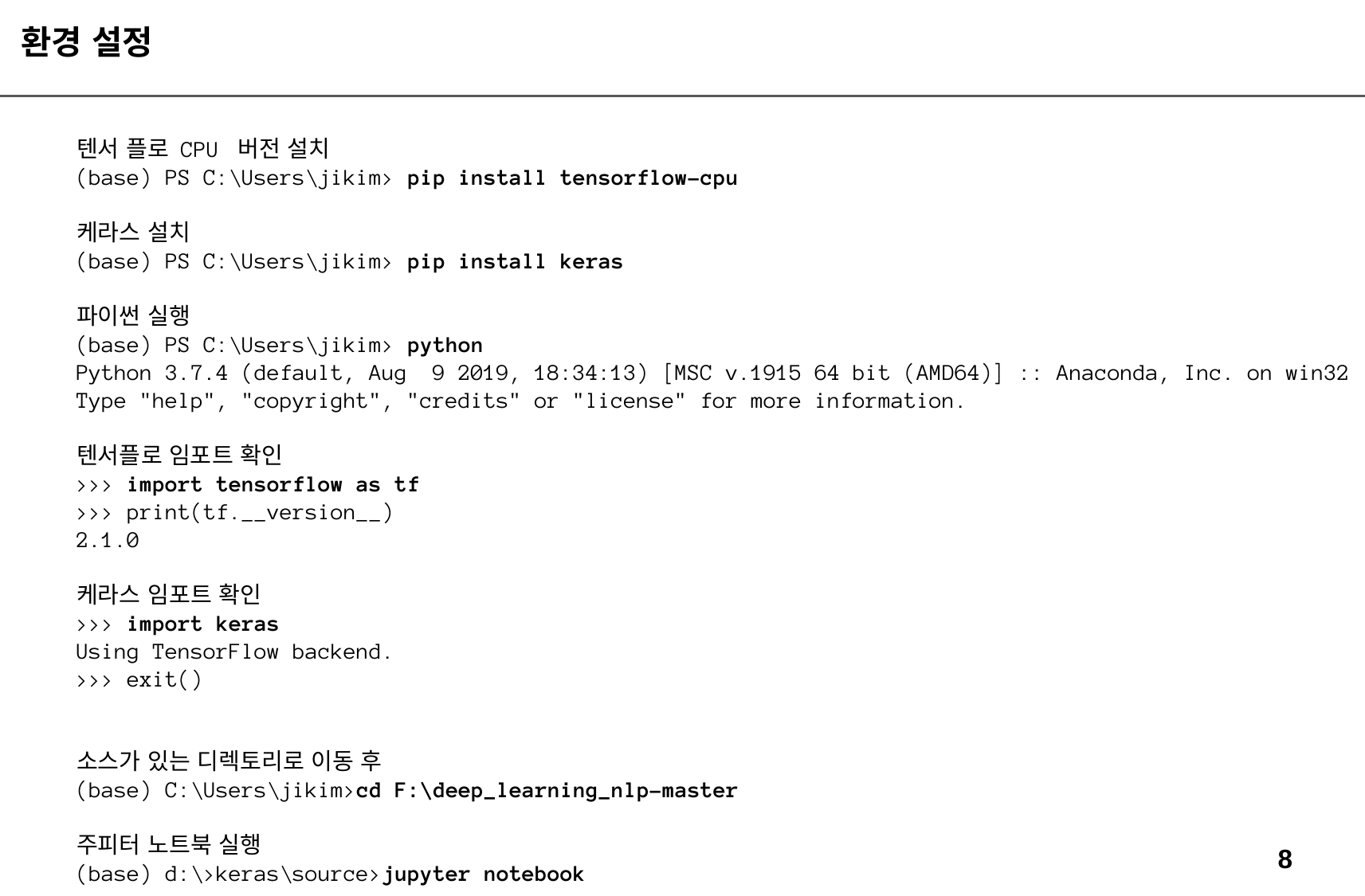

환경 설정
텐서 플로 CPU 버전 설치
(base) PS C:\Users\jikim> pip install tensorflow-cpu

케라스 설치
(base) PS C:\Users\jikim> pip install keras

파이썬 실행
(base) PS C:\Users\jikim> python
Python 3.7.4 (default, Aug  9 2019, 18:34:13) [MSC v.1915 64 bit (AMD64)] :: Anaconda, Inc. on win32
Type "help", "copyright", "credits" or "license" for more information.

텐서플로 임포트 확인
>>> import tensorflow as tf
>>> print(tf.__version__)
2.1.0

케라스 임포트 확인
>>> import keras
Using TensorFlow backend.
>>> exit()

소스가 있는 디렉토리로 이동 후
(base) C:\Users\jikim>cd F:\deep_learning_nlp-master

주피터 노트북 실행
(base) d:\>keras\source>jupyter notebook